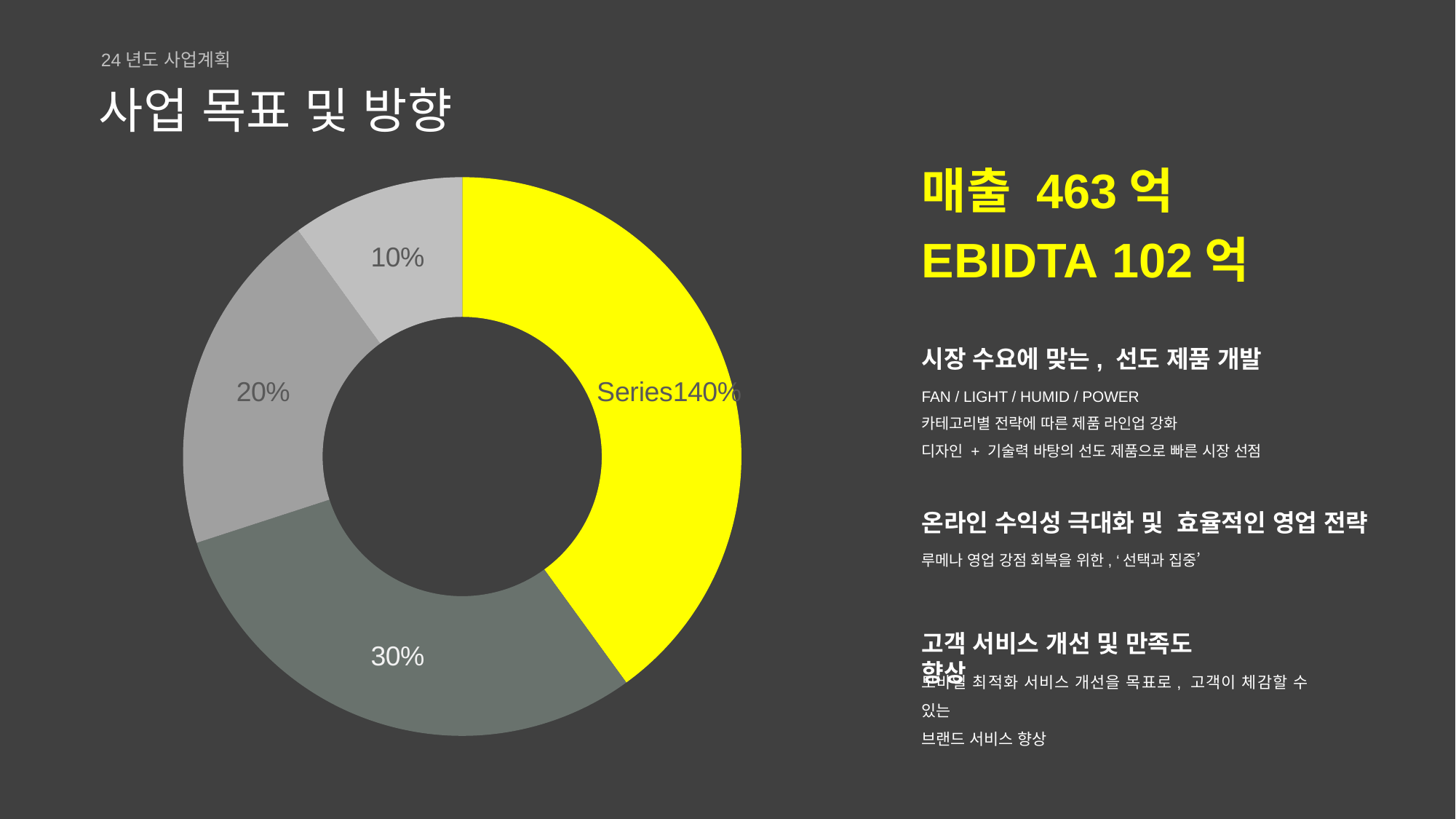

24년도 사업계획
사업 목표 및 방향
매출 463억

### Chart

| Category | Series 1 |
|---|---|
|  | 40.0 |
|  | 30.0 |
|  | 20.0 |
|  | 10.0 |
EBIDTA 102억
시장 수요에 맞는, 선도 제품 개발
FAN / LIGHT / HUMID / POWER
카테고리별 전략에 따른 제품 라인업 강화
디자인 + 기술력 바탕의 선도 제품으로 빠른 시장 선점
온라인 수익성 극대화 및  효율적인 영업 전략
루메나 영업 강점 회복을 위한, ‘선택과 집중’
고객 서비스 개선 및 만족도 향상
모바일 최적화 서비스 개선을 목표로, 고객이 체감할 수 있는
브랜드 서비스 향상